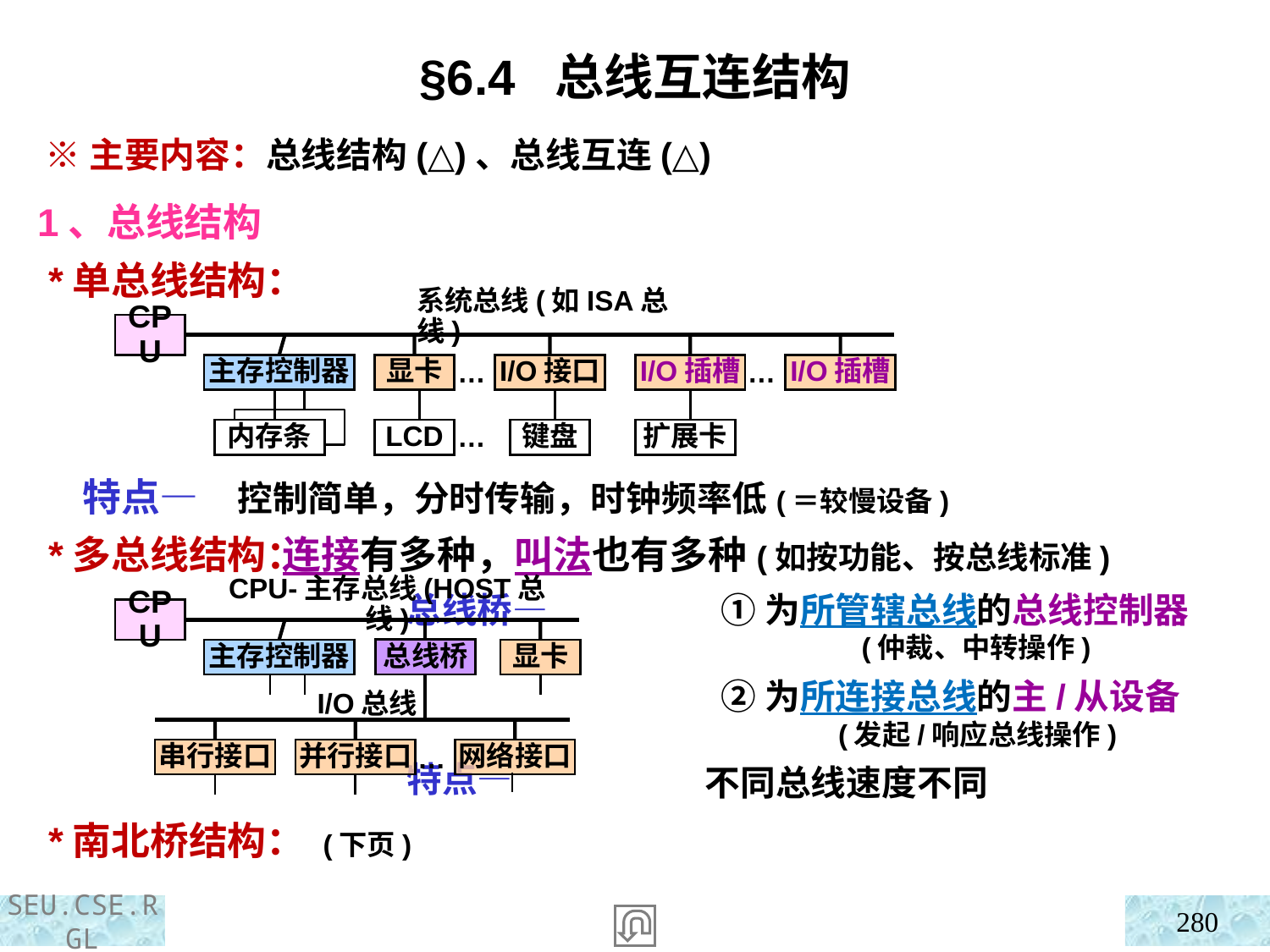

§6.4  总线互连结构
 ※主要内容：总线结构(△)、总线互连(△)
1、总线结构
 *单总线结构：

    特点—
 *多总线结构：

 *南北桥结构： (下页)
系统总线(如ISA总线)
CPU
主存控制器
显卡
…
I/O接口
I/O插槽
…
I/O插槽

内存条
LCD
…
键盘
扩展卡
控制简单，分时传输，时钟频率低(＝较慢设备)
    连接有多种，叫法也有多种(如按功能、按总线标准)
                    总线桥—

                    特点—
  ①为所管辖总线的总线控制器
                    (仲裁、中转操作)
  ②为所连接总线的主/从设备
                 (发起/响应总线操作)
不同总线速度不同
CPU-主存总线(HOST总线)
CPU
总线桥
主存控制器
显卡
I/O总线
串行接口
并行接口
网络接口
…
280